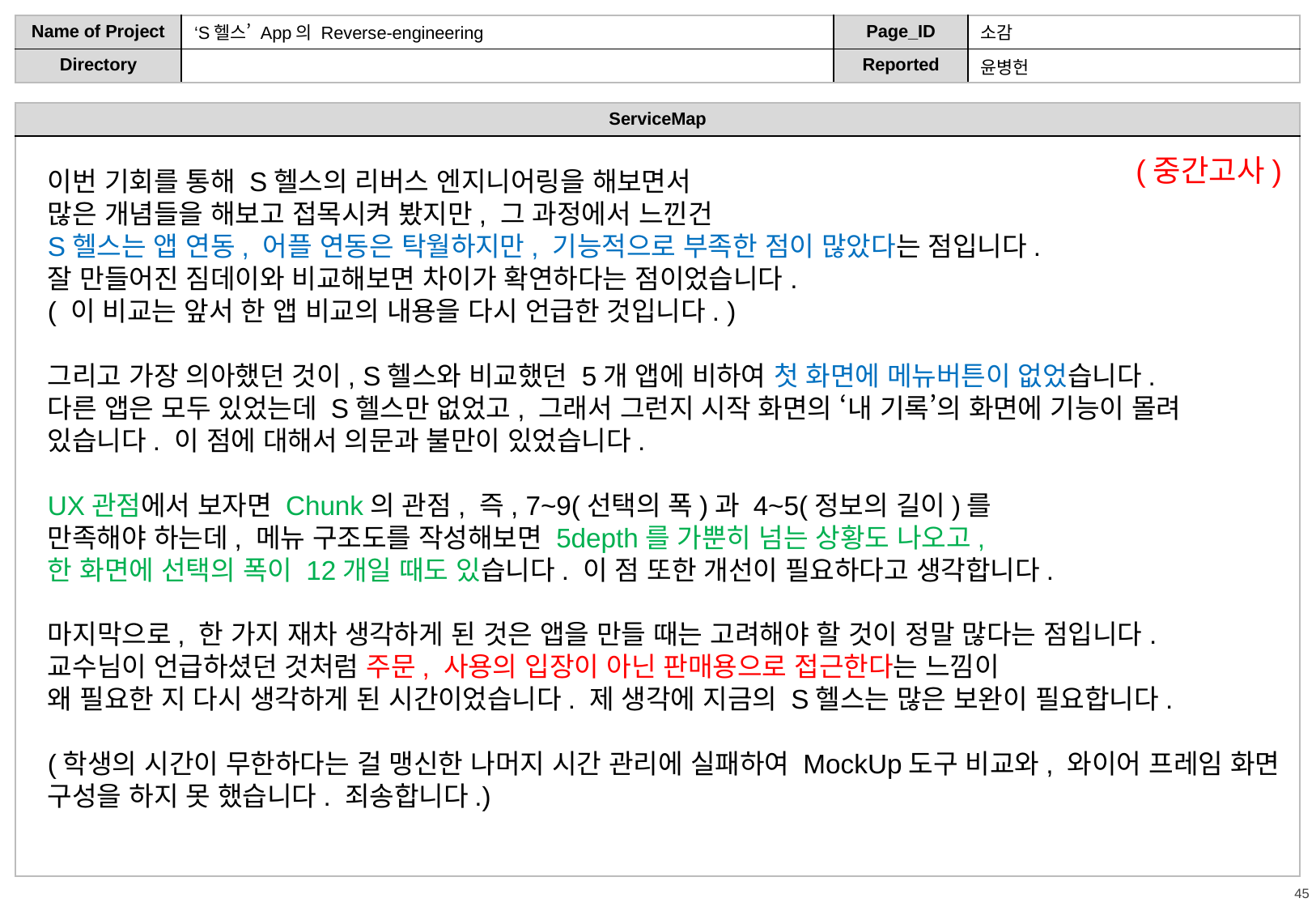

‘S헬스’ App의 Reverse-engineering
소감
윤병헌
(중간고사)
이번 기회를 통해 S헬스의 리버스 엔지니어링을 해보면서
많은 개념들을 해보고 접목시켜 봤지만, 그 과정에서 느낀건
S헬스는 앱 연동, 어플 연동은 탁월하지만, 기능적으로 부족한 점이 많았다는 점입니다.
잘 만들어진 짐데이와 비교해보면 차이가 확연하다는 점이었습니다.
( 이 비교는 앞서 한 앱 비교의 내용을 다시 언급한 것입니다. )

그리고 가장 의아했던 것이, S헬스와 비교했던 5개 앱에 비하여 첫 화면에 메뉴버튼이 없었습니다.
다른 앱은 모두 있었는데 S헬스만 없었고, 그래서 그런지 시작 화면의 ‘내 기록’의 화면에 기능이 몰려 있습니다. 이 점에 대해서 의문과 불만이 있었습니다.

UX관점에서 보자면 Chunk의 관점, 즉, 7~9(선택의 폭)과 4~5(정보의 길이)를
만족해야 하는데, 메뉴 구조도를 작성해보면 5depth를 가뿐히 넘는 상황도 나오고,
한 화면에 선택의 폭이 12개일 때도 있습니다. 이 점 또한 개선이 필요하다고 생각합니다.

마지막으로, 한 가지 재차 생각하게 된 것은 앱을 만들 때는 고려해야 할 것이 정말 많다는 점입니다.
교수님이 언급하셨던 것처럼 주문, 사용의 입장이 아닌 판매용으로 접근한다는 느낌이
왜 필요한 지 다시 생각하게 된 시간이었습니다. 제 생각에 지금의 S헬스는 많은 보완이 필요합니다.

(학생의 시간이 무한하다는 걸 맹신한 나머지 시간 관리에 실패하여 MockUp도구 비교와, 와이어 프레임 화면 구성을 하지 못 했습니다. 죄송합니다.)